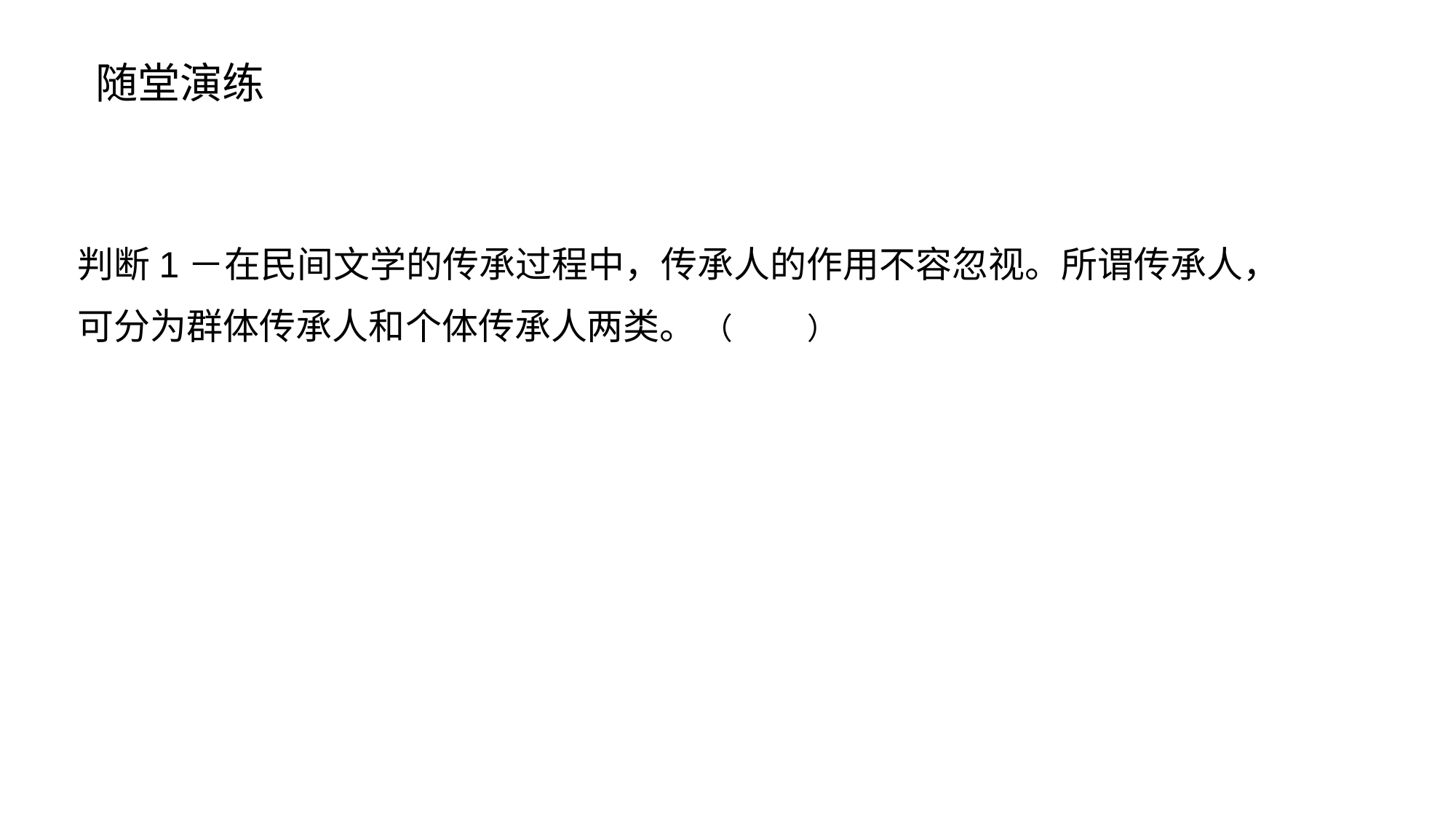

随堂演练
判断1－在民间文学的传承过程中，传承人的作用不容忽视。所谓传承人，可分为群体传承人和个体传承人两类。 （           ）